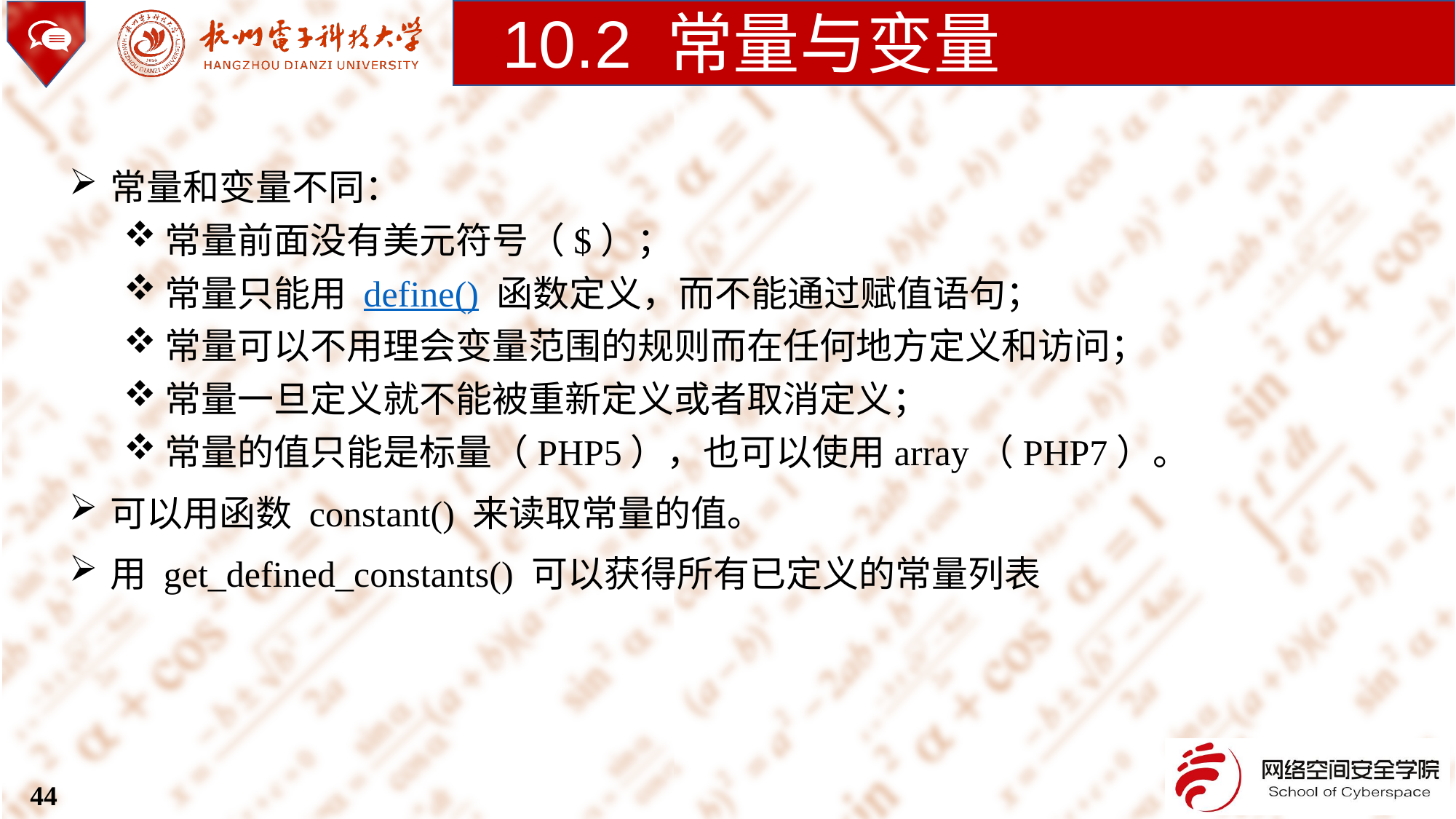

10.2 常量与变量
常量和变量不同：
常量前面没有美元符号（$）；
常量只能用 define() 函数定义，而不能通过赋值语句；
常量可以不用理会变量范围的规则而在任何地方定义和访问；
常量一旦定义就不能被重新定义或者取消定义；
常量的值只能是标量（PHP5），也可以使用array（PHP7）。
可以用函数 constant() 来读取常量的值。
用 get_defined_constants() 可以获得所有已定义的常量列表
44